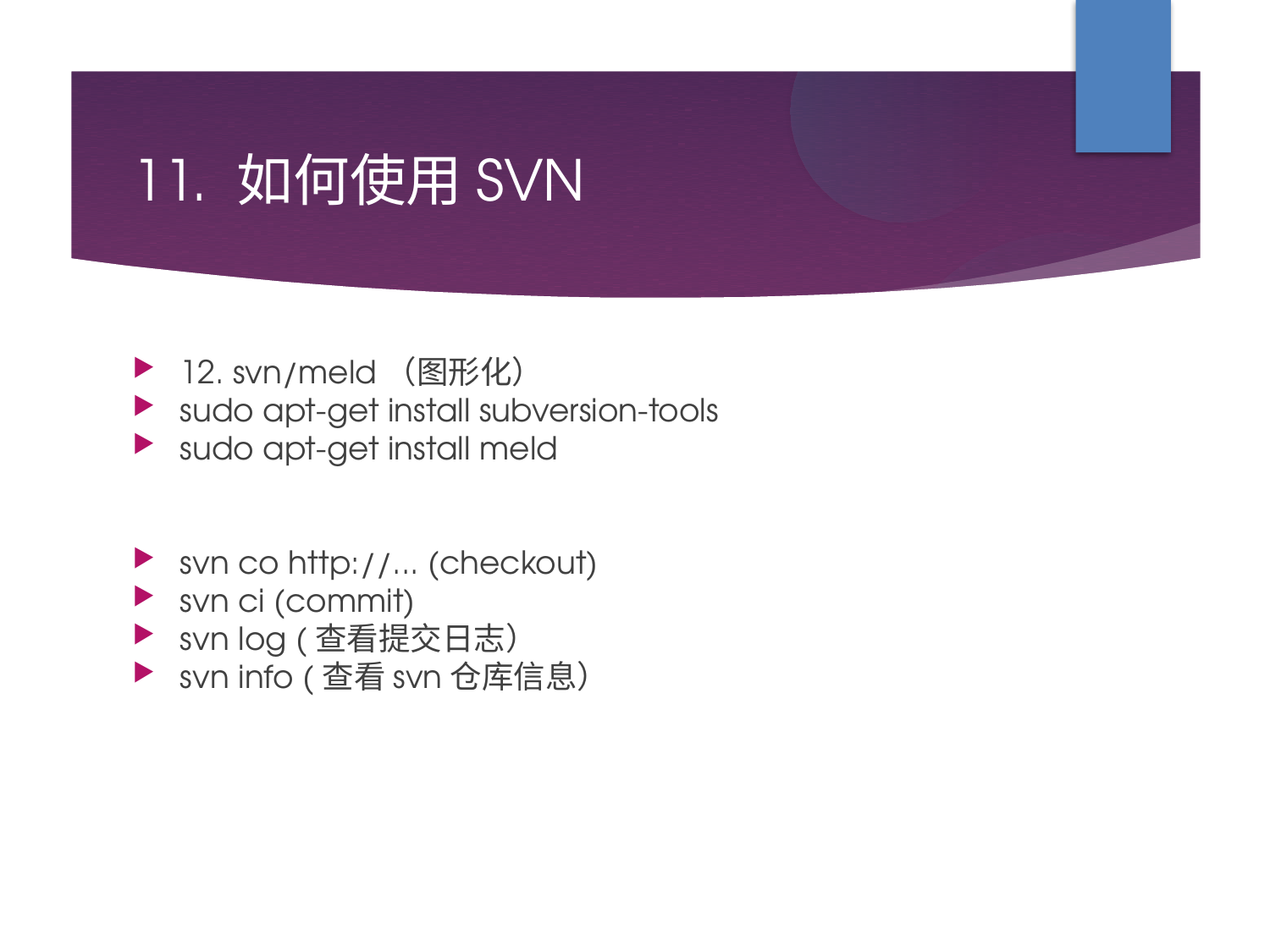

11. 如何使用SVN
12. svn/meld（图形化）
sudo apt-get install subversion-tools
sudo apt-get install meld

svn co http://... (checkout)
svn ci (commit)
svn log (查看提交日志）
svn info (查看svn仓库信息）